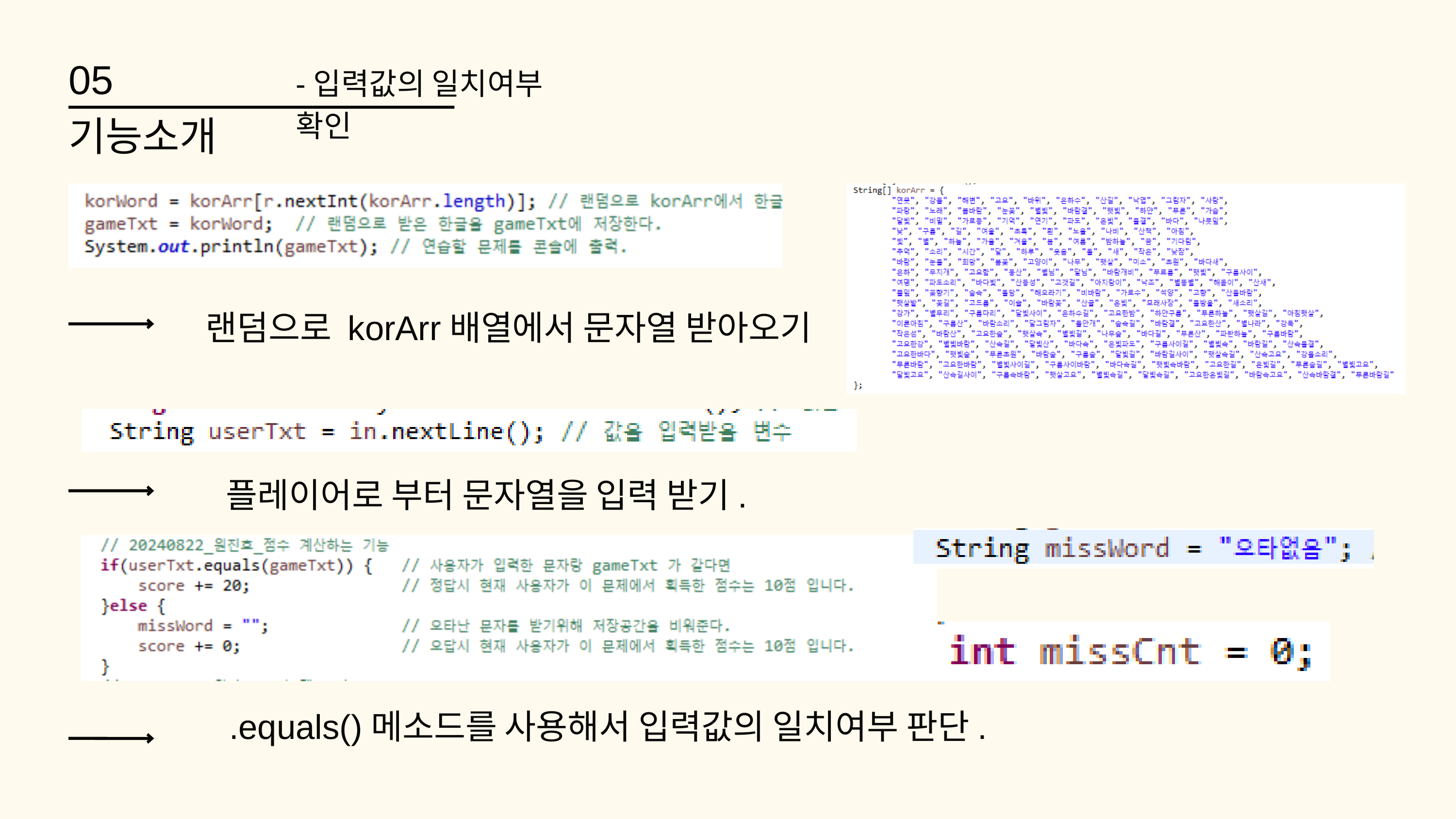

05 기능소개
-입력값의 일치여부 확인

랜덤으로 korArr배열에서 문자열 받아오기

플레이어로 부터 문자열을 입력 받기.

.equals()메소드를 사용해서 입력값의 일치여부 판단.